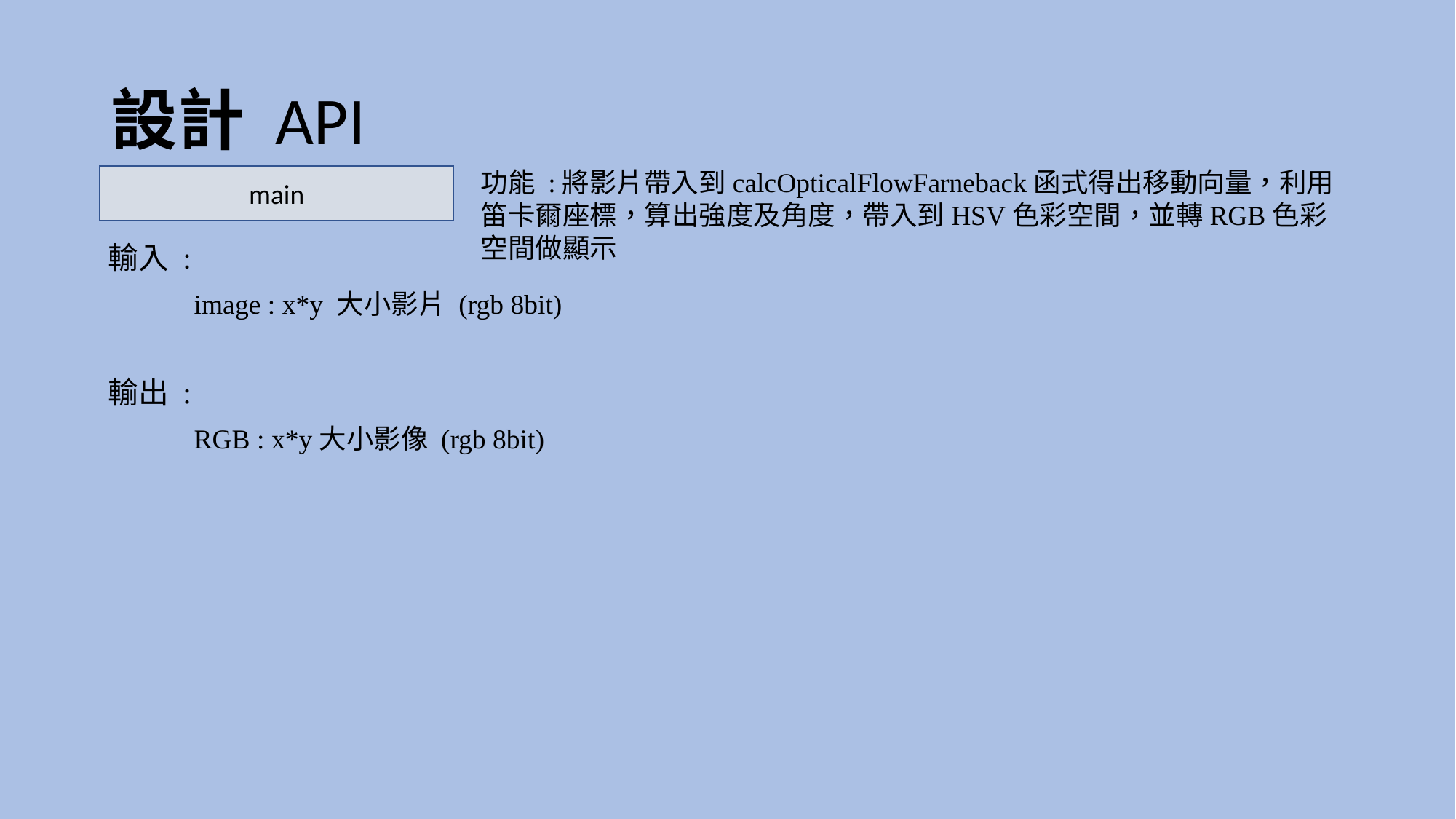

# 設計 API
功能 :將影片帶入到calcOpticalFlowFarneback函式得出移動向量，利用笛卡爾座標，算出強度及角度，帶入到HSV色彩空間，並轉RGB色彩空間做顯示
main
輸入 :
image : x*y 大小影片 (rgb 8bit)
輸出 :
RGB : x*y大小影像 (rgb 8bit)